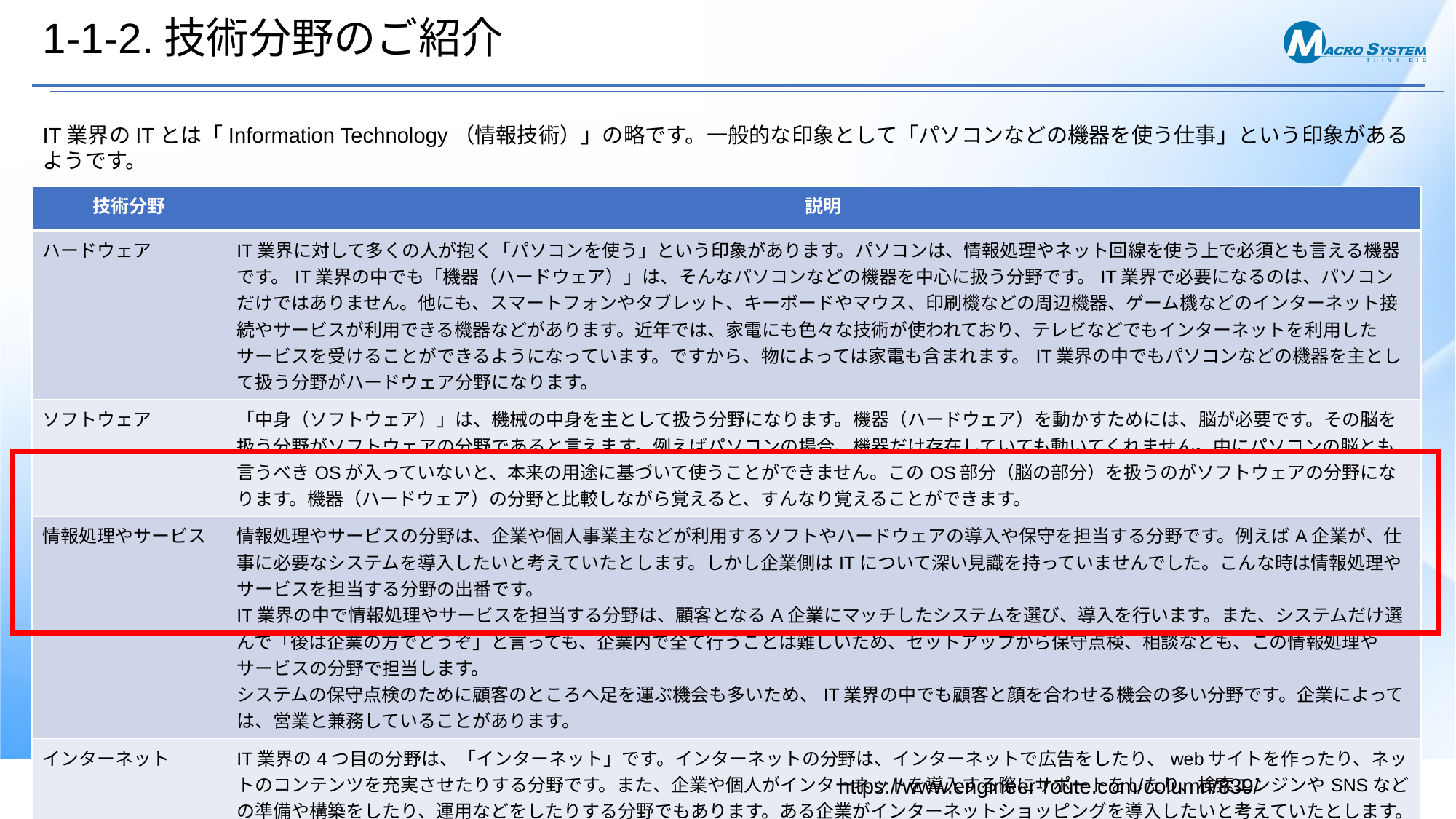

# 1-1-2.技術分野のご紹介
IT業界のITとは「Information Technology（情報技術）」の略です。一般的な印象として「パソコンなどの機器を使う仕事」という印象があるようです。
| 技術分野 | 説明 |
| --- | --- |
| ハードウェア | IT業界に対して多くの人が抱く「パソコンを使う」という印象があります。パソコンは、情報処理やネット回線を使う上で必須とも言える機器です。IT業界の中でも「機器（ハードウェア）」は、そんなパソコンなどの機器を中心に扱う分野です。IT業界で必要になるのは、パソコンだけではありません。他にも、スマートフォンやタブレット、キーボードやマウス、印刷機などの周辺機器、ゲーム機などのインターネット接続やサービスが利用できる機器などがあります。近年では、家電にも色々な技術が使われており、テレビなどでもインターネットを利用したサービスを受けることができるようになっています。ですから、物によっては家電も含まれます。IT業界の中でもパソコンなどの機器を主として扱う分野がハードウェア分野になります。 |
| ソフトウェア | 「中身（ソフトウェア）」は、機械の中身を主として扱う分野になります。機器（ハードウェア）を動かすためには、脳が必要です。その脳を扱う分野がソフトウェアの分野であると言えます。例えばパソコンの場合、機器だけ存在していても動いてくれません。中にパソコンの脳とも言うべきOSが入っていないと、本来の用途に基づいて使うことができません。このOS部分（脳の部分）を扱うのがソフトウェアの分野になります。機器（ハードウェア）の分野と比較しながら覚えると、すんなり覚えることができます。 |
| 情報処理やサービス | 情報処理やサービスの分野は、企業や個人事業主などが利用するソフトやハードウェアの導入や保守を担当する分野です。例えばA企業が、仕事に必要なシステムを導入したいと考えていたとします。しかし企業側はITについて深い見識を持っていませんでした。こんな時は情報処理やサービスを担当する分野の出番です。 IT業界の中で情報処理やサービスを担当する分野は、顧客となるA企業にマッチしたシステムを選び、導入を行います。また、システムだけ選んで「後は企業の方でどうぞ」と言っても、企業内で全て行うことは難しいため、セットアップから保守点検、相談なども、この情報処理やサービスの分野で担当します。 システムの保守点検のために顧客のところへ足を運ぶ機会も多いため、IT業界の中でも顧客と顔を合わせる機会の多い分野です。企業によっては、営業と兼務していることがあります。 |
| インターネット | IT業界の4つ目の分野は、「インターネット」です。インターネットの分野は、インターネットで広告をしたり、webサイトを作ったり、ネットのコンテンツを充実させたりする分野です。また、企業や個人がインターネットを導入する際にサポートをしたり、検索エンジンやSNSなどの準備や構築をしたり、運用などをしたりする分野でもあります。ある企業がインターネットショッピングを導入したいと考えていたとします。 こんな時は自社でショッピングサイトやシステムを構築してもいいのですが、やはり専門家の力を借りたいと考えるのではないでしょうか。こんな時に企業や個人の力になるのが、インターネットの分野になります。 |

https://www.engineer-route.com/column/839/